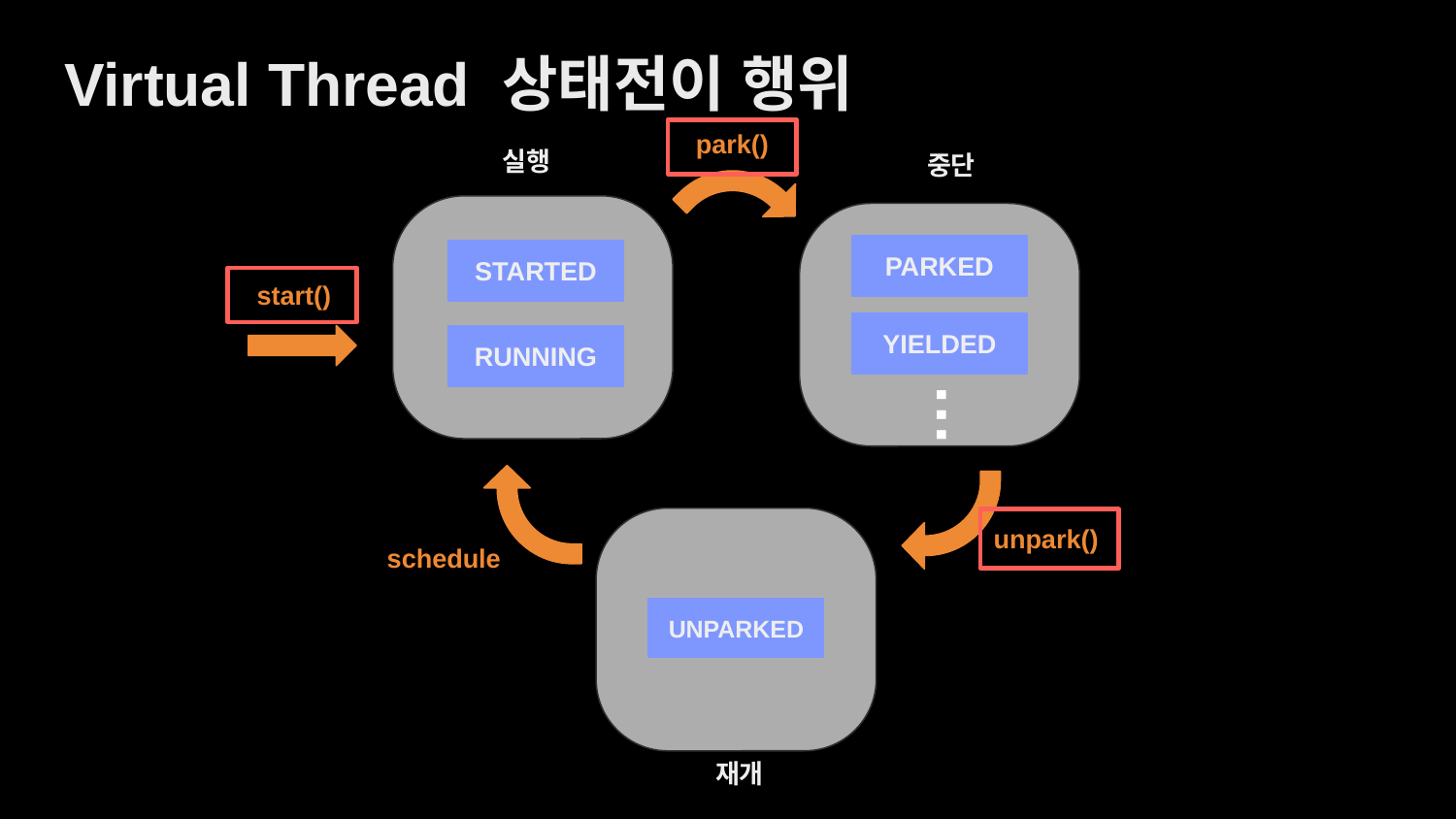

Virtual Thread 상태전이 행위
park()

실행
중단

PARKED
STARTED
start()

YIELDED

RUNNING
…

unpark()

schedule
UNPARKED
재개